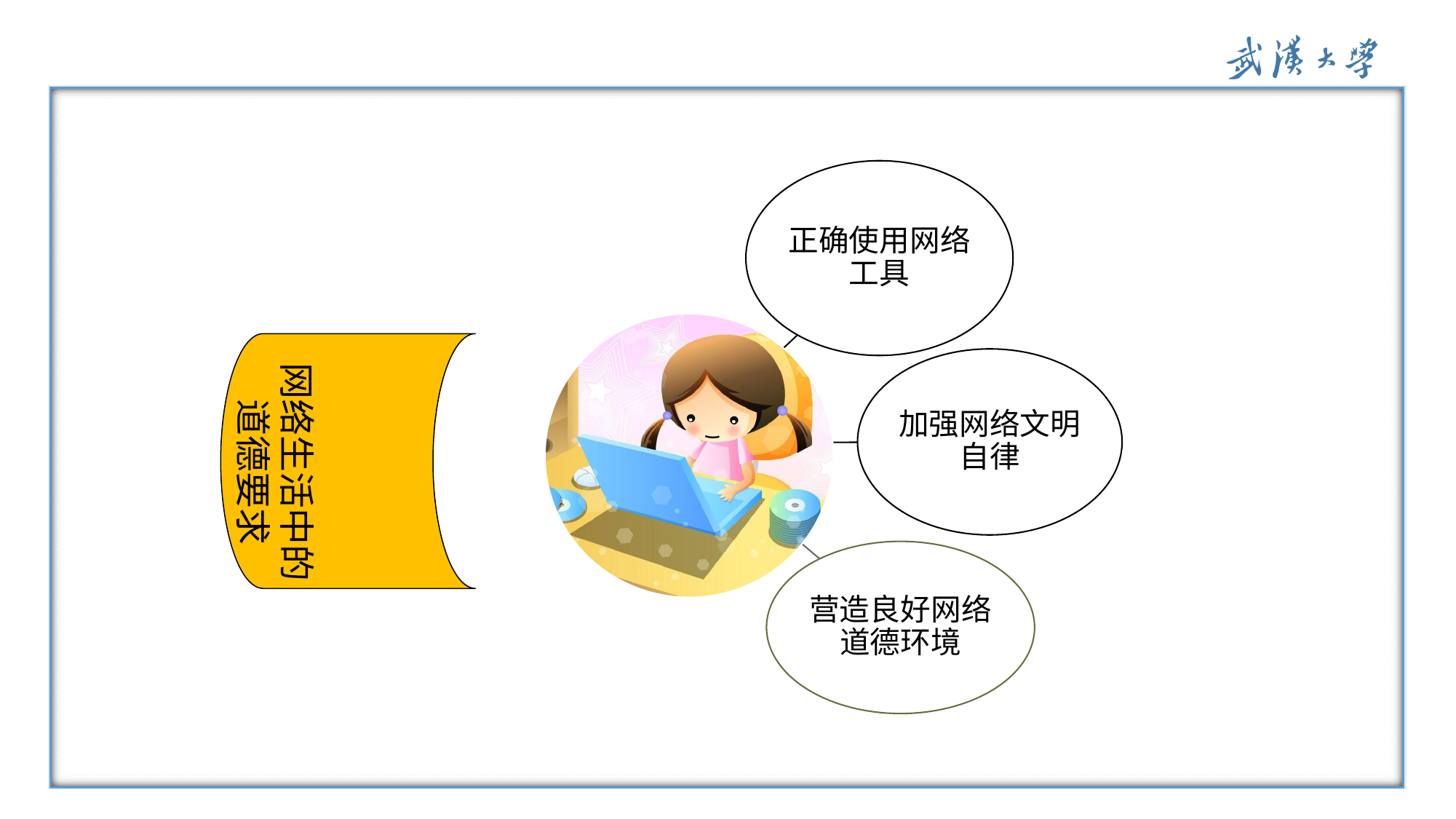

正确使用网络工具
加强网络文明自律
营造良好网络道德环境

网络生活中的
道德要求